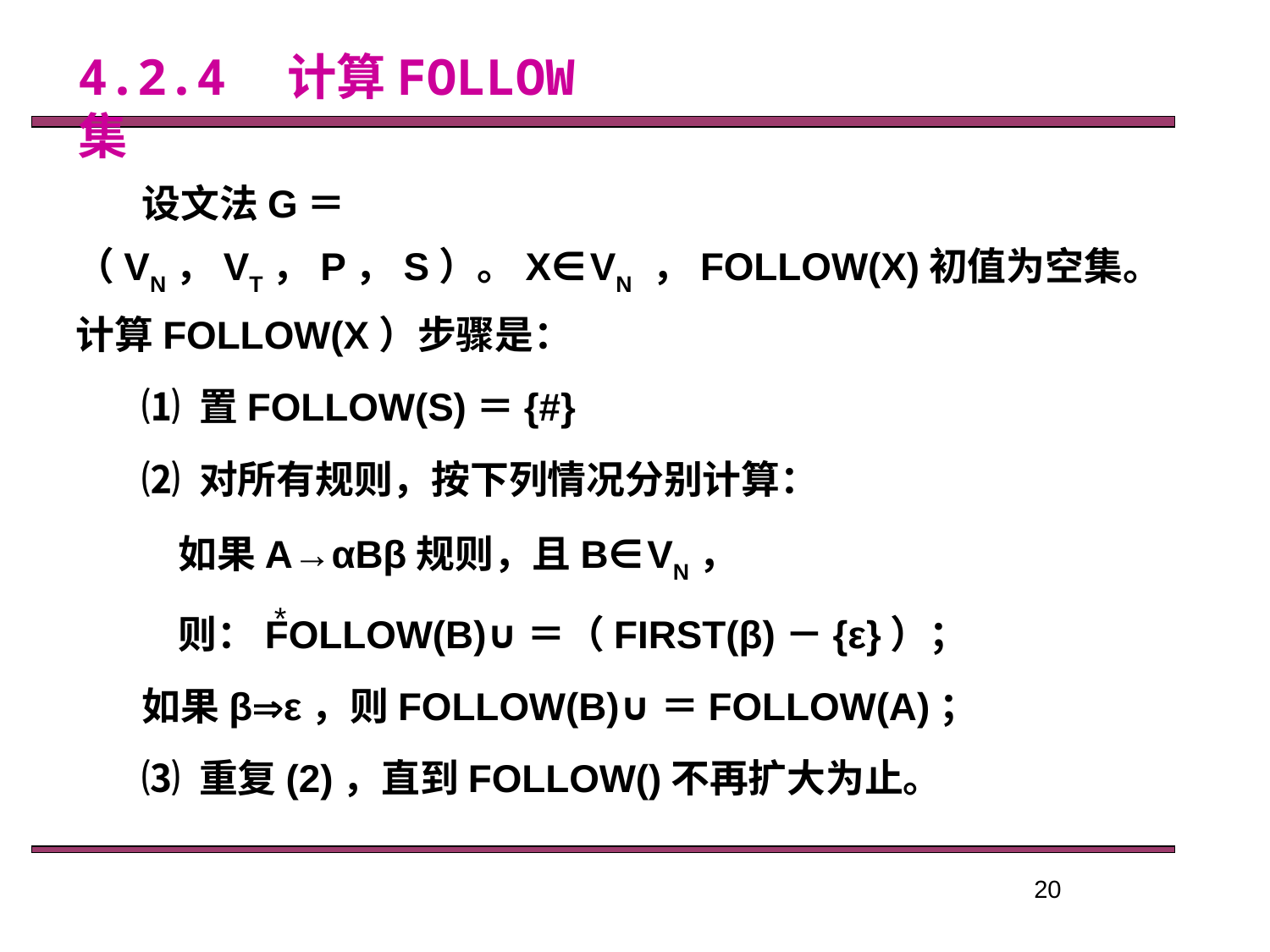

# 4.2.4　计算FOLLOW集
设文法G＝（VN，VT，P，S）。X∈VN ，FOLLOW(X)初值为空集。计算FOLLOW(X）步骤是：
⑴ 置FOLLOW(S)＝{#}
⑵ 对所有规则，按下列情况分别计算：
   如果A→αBβ规则，且B∈VN，
   则：FOLLOW(B)∪＝（FIRST(β)－{ε}）；
如果β⇒ε，则FOLLOW(B)∪＝FOLLOW(A)；
⑶ 重复(2)，直到FOLLOW()不再扩大为止。
*
20